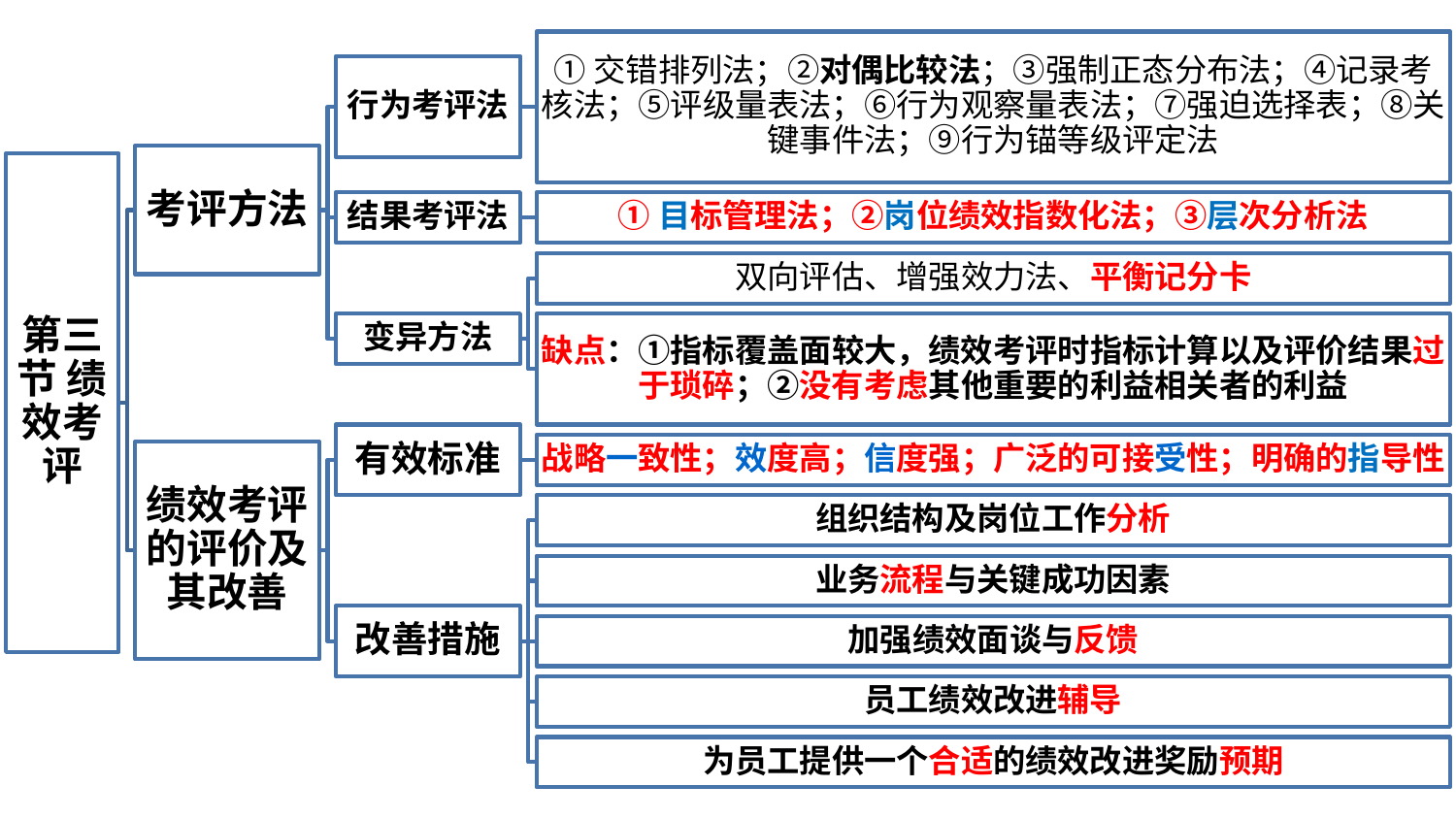

第三节 绩效考评
考评方法
行为考评法
①交错排列法；②对偶比较法；③强制正态分布法；④记录考核法；⑤评级量表法；⑥行为观察量表法；⑦强迫选择表；⑧关键事件法；⑨行为锚等级评定法
结果考评法
①目标管理法；②岗位绩效指数化法；③层次分析法
变异方法
双向评估、增强效力法、平衡记分卡
缺点：①指标覆盖面较大，绩效考评时指标计算以及评价结果过于琐碎；②没有考虑其他重要的利益相关者的利益
绩效考评的评价及其改善
有效标准
战略一致性；效度高；信度强；广泛的可接受性；明确的指导性
改善措施
组织结构及岗位工作分析
业务流程与关键成功因素
加强绩效面谈与反馈
员工绩效改进辅导
为员工提供一个合适的绩效改进奖励预期
多题型